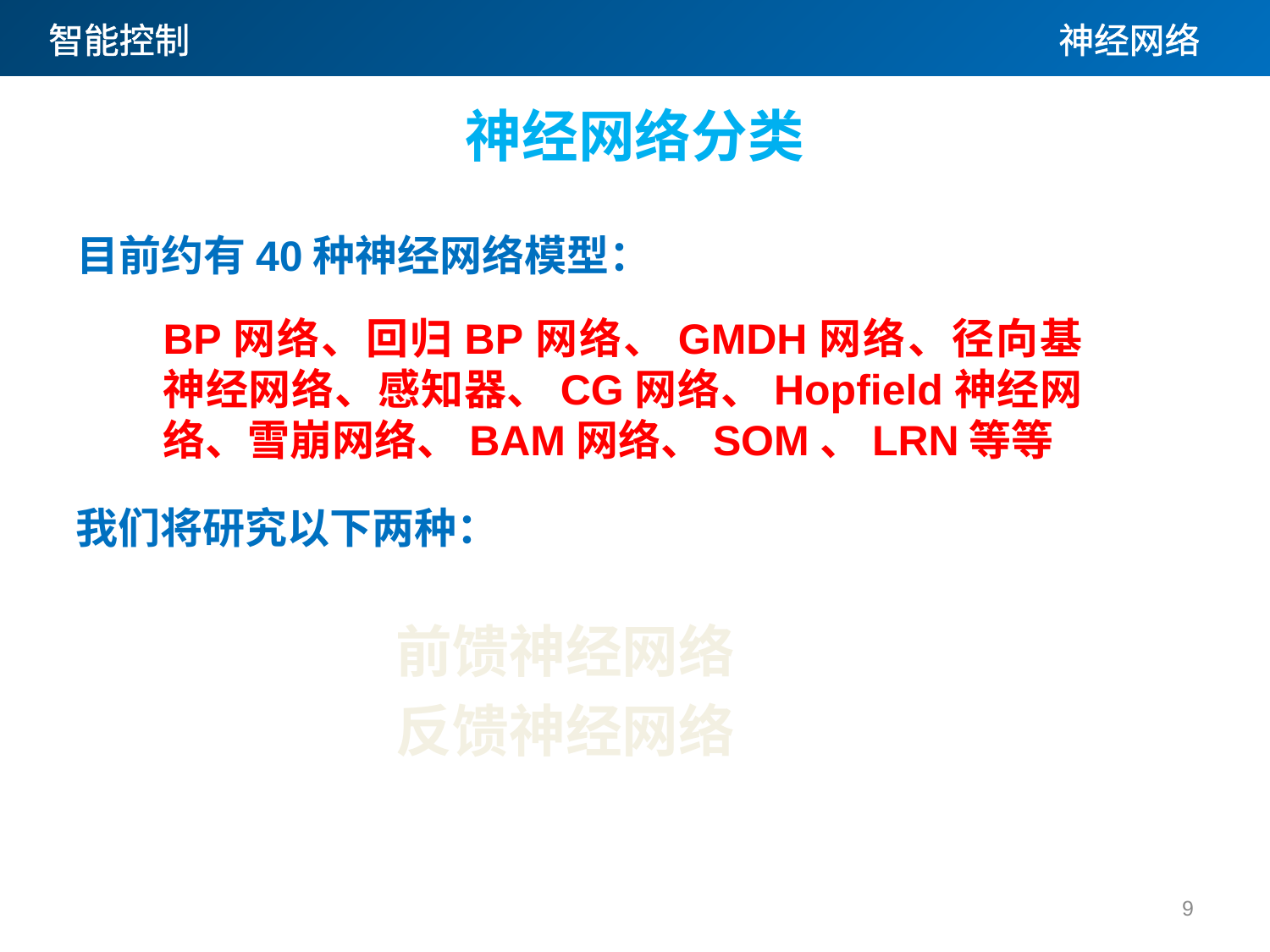

神经网络分类
目前约有40种神经网络模型：
BP网络、回归BP网络、GMDH网络、径向基神经网络、感知器、CG网络、Hopfield神经网络、雪崩网络、BAM网络、SOM、LRN等等
我们将研究以下两种：
前馈神经网络
反馈神经网络
9